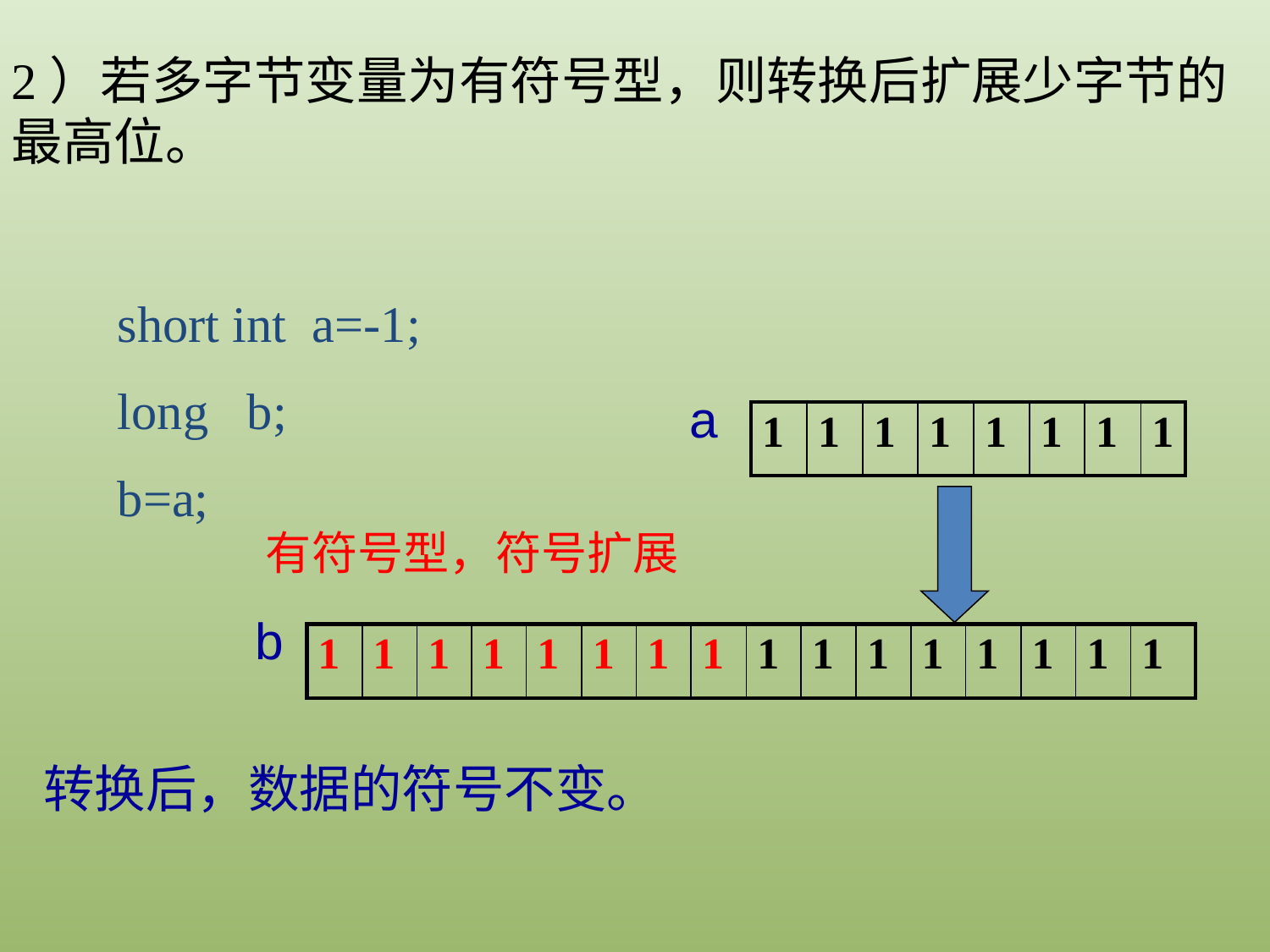

2）若多字节变量为有符号型，则转换后扩展少字节的最高位。
short int  a=-1;
long   b;
b=a;
a
| 1 | 1 | 1 | 1 | 1 | 1 | 1 | 1 |
| --- | --- | --- | --- | --- | --- | --- | --- |

有符号型，符号扩展
b
| 1 | 1 | 1 | 1 | 1 | 1 | 1 | 1 | 1 | 1 | 1 | 1 | 1 | 1 | 1 | 1 |
| --- | --- | --- | --- | --- | --- | --- | --- | --- | --- | --- | --- | --- | --- | --- | --- |
转换后，数据的符号不变。
57